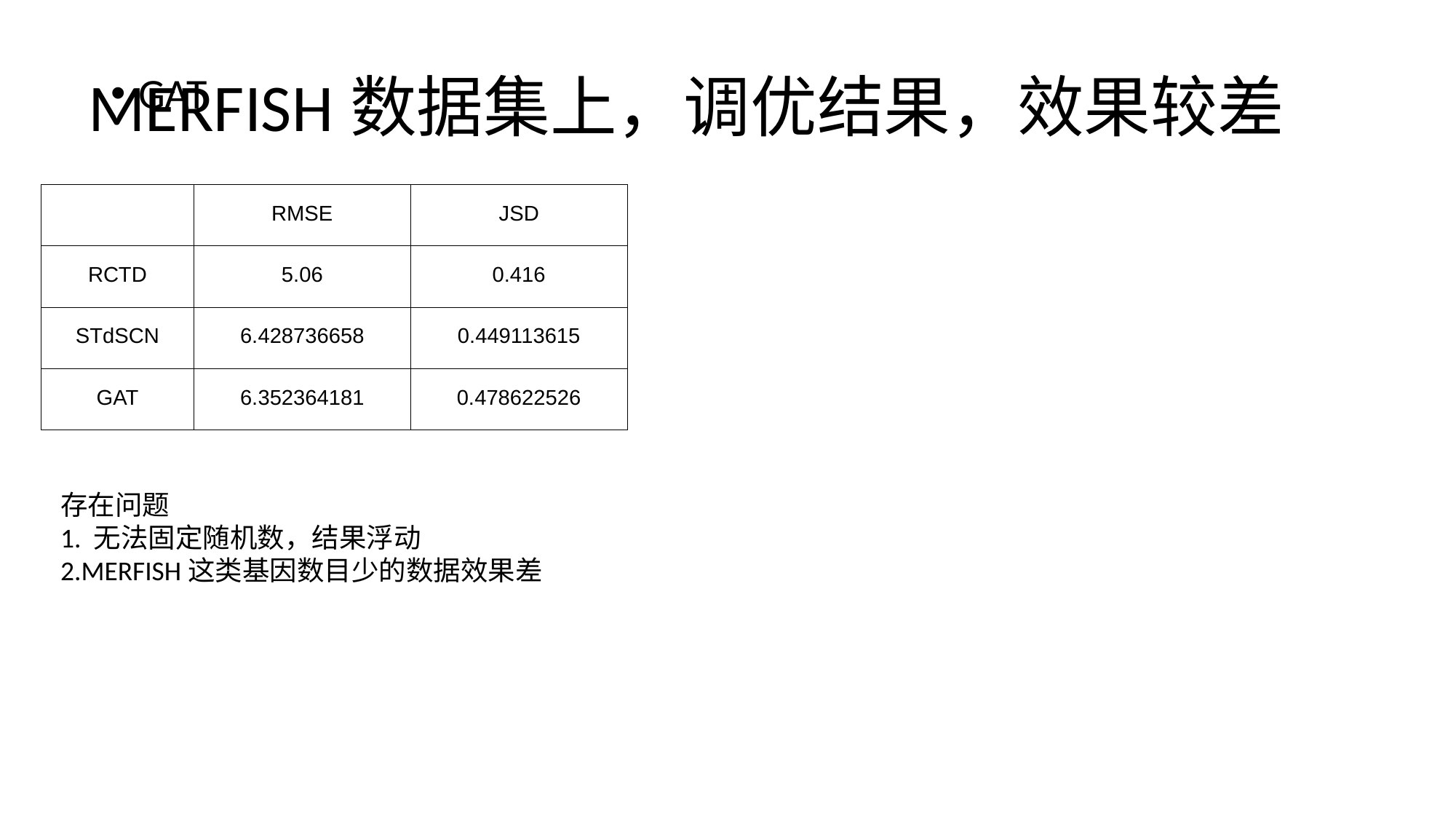

# MERFISH数据集上，调优结果，效果较差
GAT
|  | RMSE | JSD |
| --- | --- | --- |
| RCTD | 5.06 | 0.416 |
| STdSCN | 6.428736658 | 0.449113615 |
| GAT | 6.352364181 | 0.478622526 |
存在问题
1. 无法固定随机数，结果浮动
2.MERFISH这类基因数目少的数据效果差
26